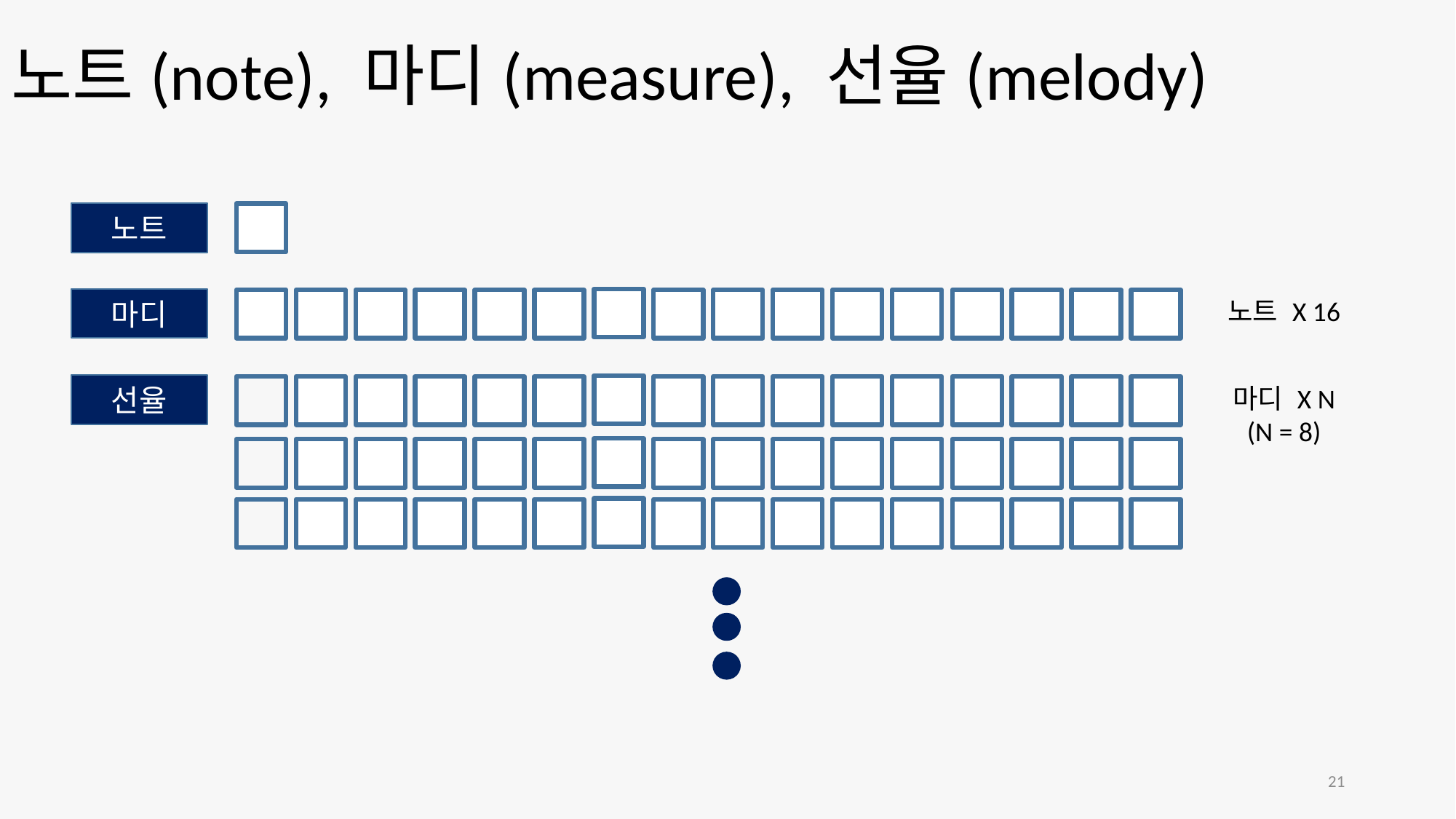

# 노트(note), 마디(measure), 선율(melody)
노트

마디

선율

노트 X 16
마디 X N
(N = 8)
21